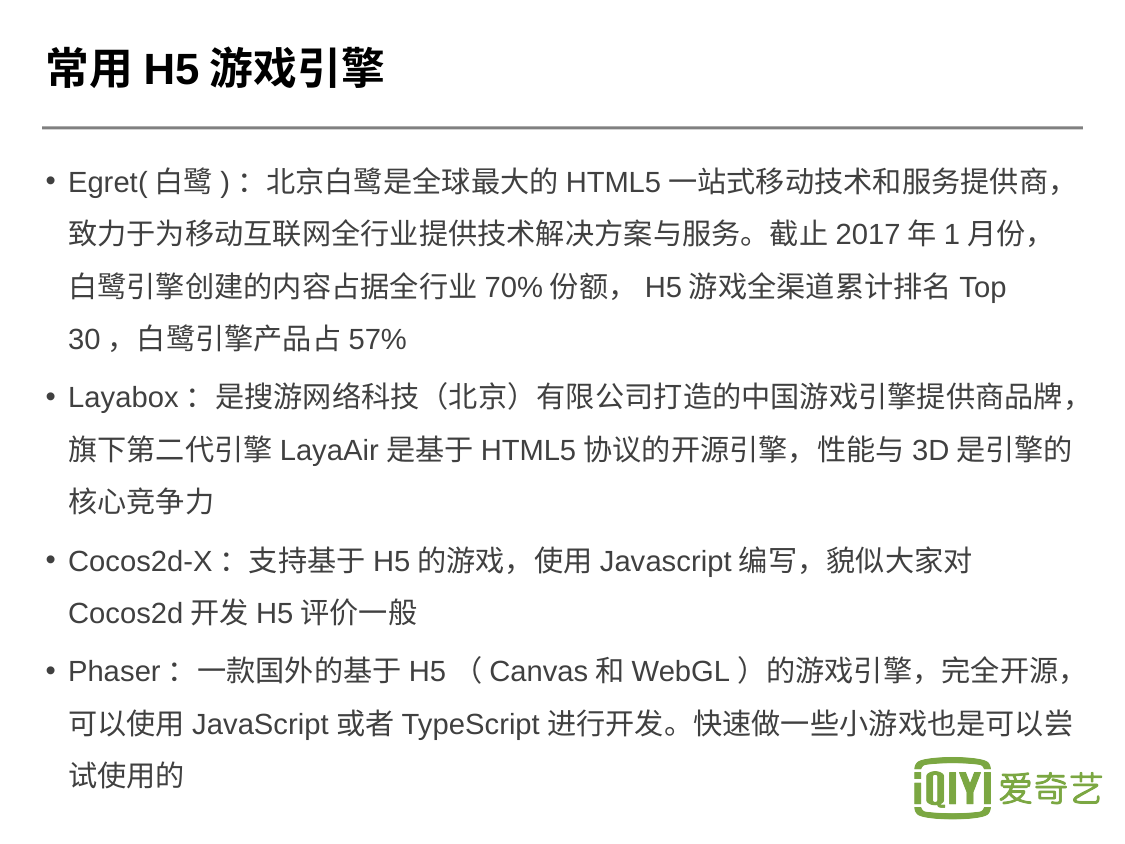

# 常用H5游戏引擎
Egret(白鹭)：北京白鹭是全球最大的HTML5一站式移动技术和服务提供商，致力于为移动互联网全行业提供技术解决方案与服务。截止2017年1月份，白鹭引擎创建的内容占据全行业70%份额，H5游戏全渠道累计排名Top 30，白鹭引擎产品占57%
Layabox：是搜游网络科技（北京）有限公司打造的中国游戏引擎提供商品牌，旗下第二代引擎LayaAir是基于HTML5协议的开源引擎，性能与3D是引擎的核心竞争力
Cocos2d-X：支持基于H5的游戏，使用Javascript编写，貌似大家对Cocos2d开发H5评价一般
Phaser：一款国外的基于H5（Canvas和WebGL）的游戏引擎，完全开源，可以使用JavaScript或者TypeScript进行开发。快速做一些小游戏也是可以尝试使用的